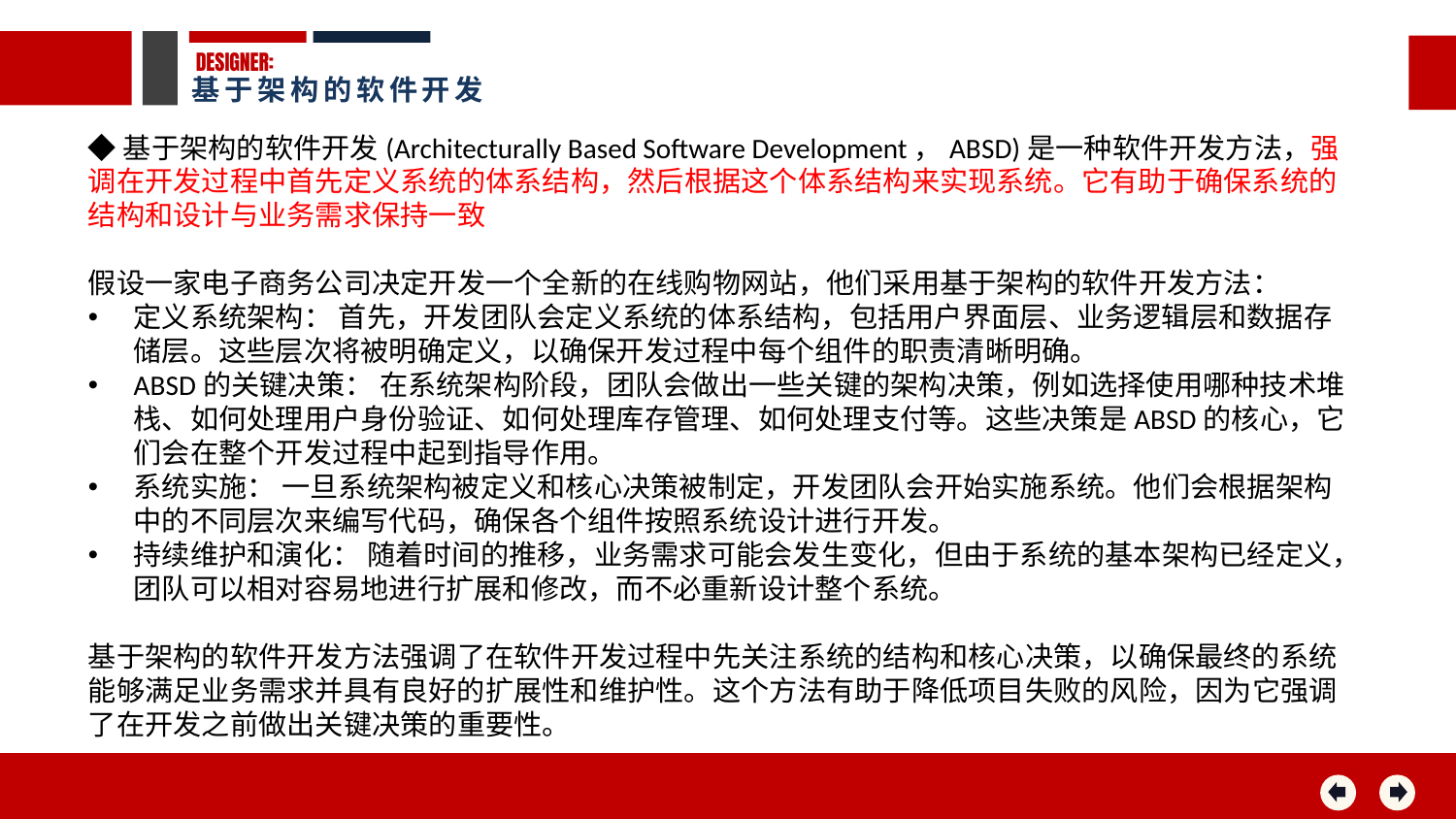

DESIGNER:
基于架构的软件开发
◆基于架构的软件开发(Architecturally Based Software Development，ABSD)是一种软件开发方法，强调在开发过程中首先定义系统的体系结构，然后根据这个体系结构来实现系统。它有助于确保系统的结构和设计与业务需求保持一致

假设一家电子商务公司决定开发一个全新的在线购物网站，他们采用基于架构的软件开发方法：
定义系统架构： 首先，开发团队会定义系统的体系结构，包括用户界面层、业务逻辑层和数据存储层。这些层次将被明确定义，以确保开发过程中每个组件的职责清晰明确。
ABSD的关键决策： 在系统架构阶段，团队会做出一些关键的架构决策，例如选择使用哪种技术堆栈、如何处理用户身份验证、如何处理库存管理、如何处理支付等。这些决策是ABSD的核心，它们会在整个开发过程中起到指导作用。
系统实施： 一旦系统架构被定义和核心决策被制定，开发团队会开始实施系统。他们会根据架构中的不同层次来编写代码，确保各个组件按照系统设计进行开发。
持续维护和演化： 随着时间的推移，业务需求可能会发生变化，但由于系统的基本架构已经定义，团队可以相对容易地进行扩展和修改，而不必重新设计整个系统。

基于架构的软件开发方法强调了在软件开发过程中先关注系统的结构和核心决策，以确保最终的系统能够满足业务需求并具有良好的扩展性和维护性。这个方法有助于降低项目失败的风险，因为它强调了在开发之前做出关键决策的重要性。